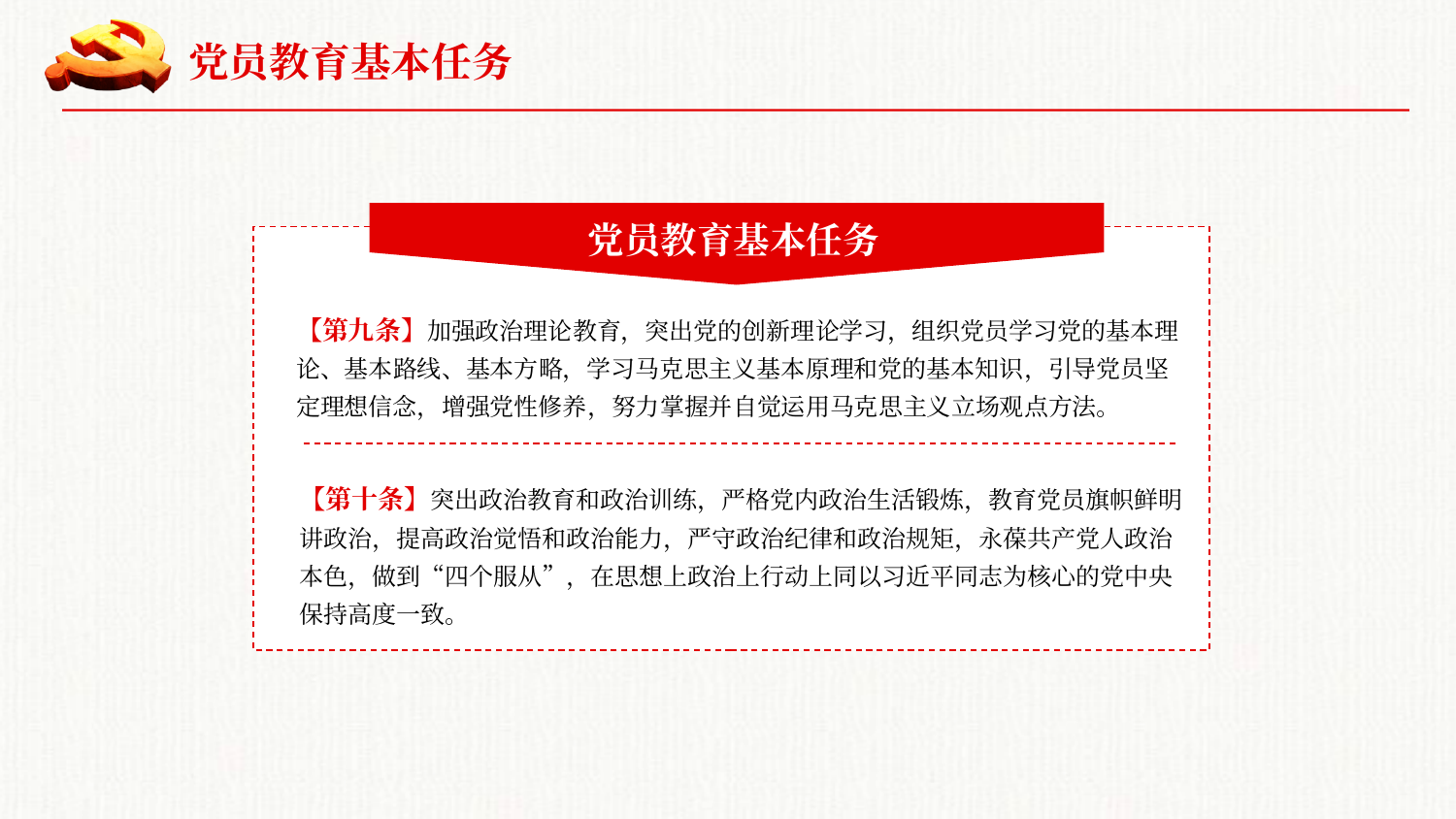

党员教育基本任务

党员教育基本任务

【第九条】加强政治理论教育，突出党的创新理论学习，组织党员学习党的基本理论、基本路线、基本方略，学习马克思主义基本原理和党的基本知识，引导党员坚定理想信念，增强党性修养，努力掌握并自觉运用马克思主义立场观点方法。
【第十条】突出政治教育和政治训练，严格党内政治生活锻炼，教育党员旗帜鲜明讲政治，提高政治觉悟和政治能力，严守政治纪律和政治规矩，永葆共产党人政治本色，做到“四个服从”，在思想上政治上行动上同以习近平同志为核心的党中央保持高度一致。